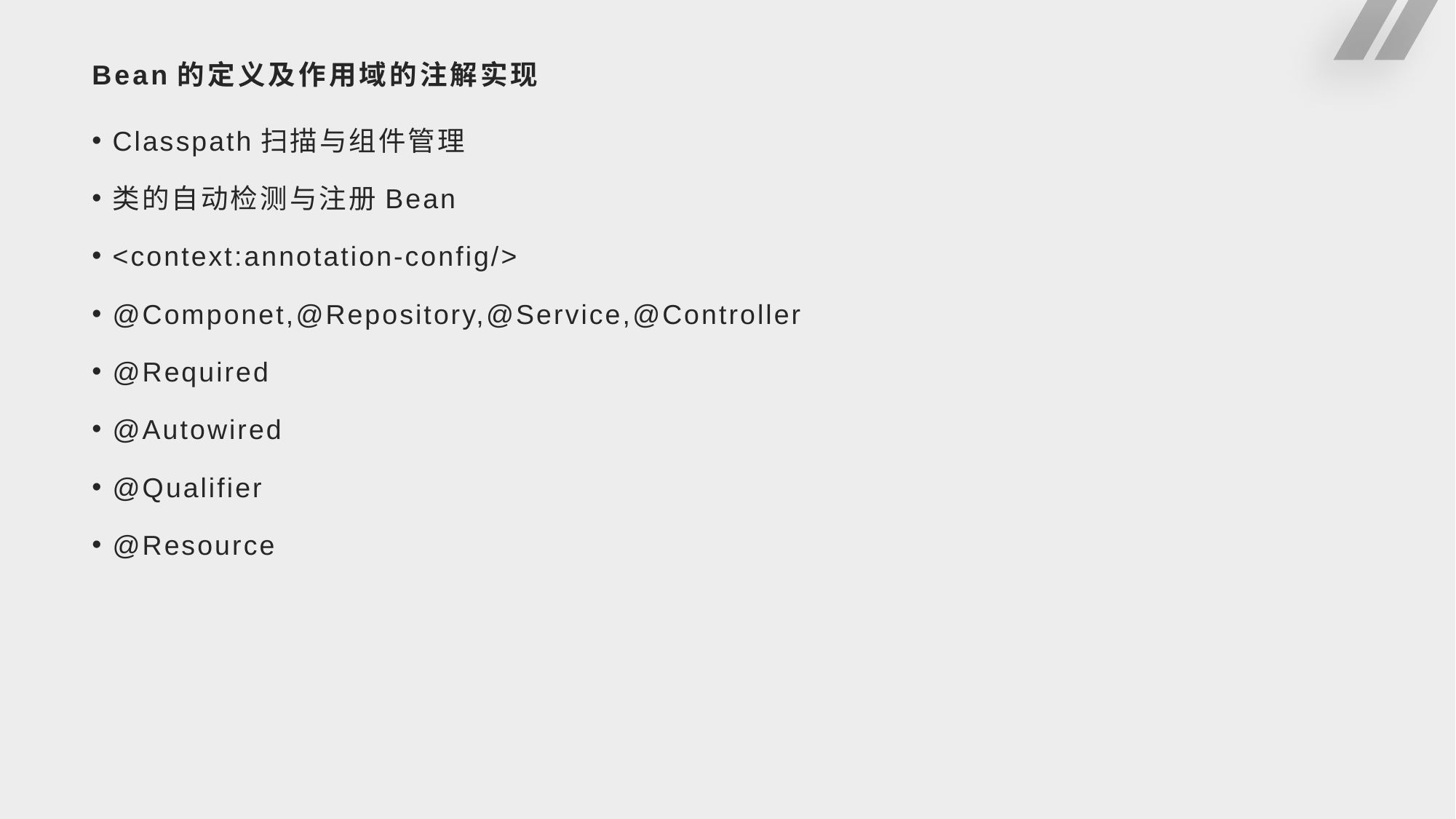

# Bean的定义及作用域的注解实现
Classpath扫描与组件管理
类的自动检测与注册Bean
<context:annotation-config/>
@Componet,@Repository,@Service,@Controller
@Required
@Autowired
@Qualifier
@Resource